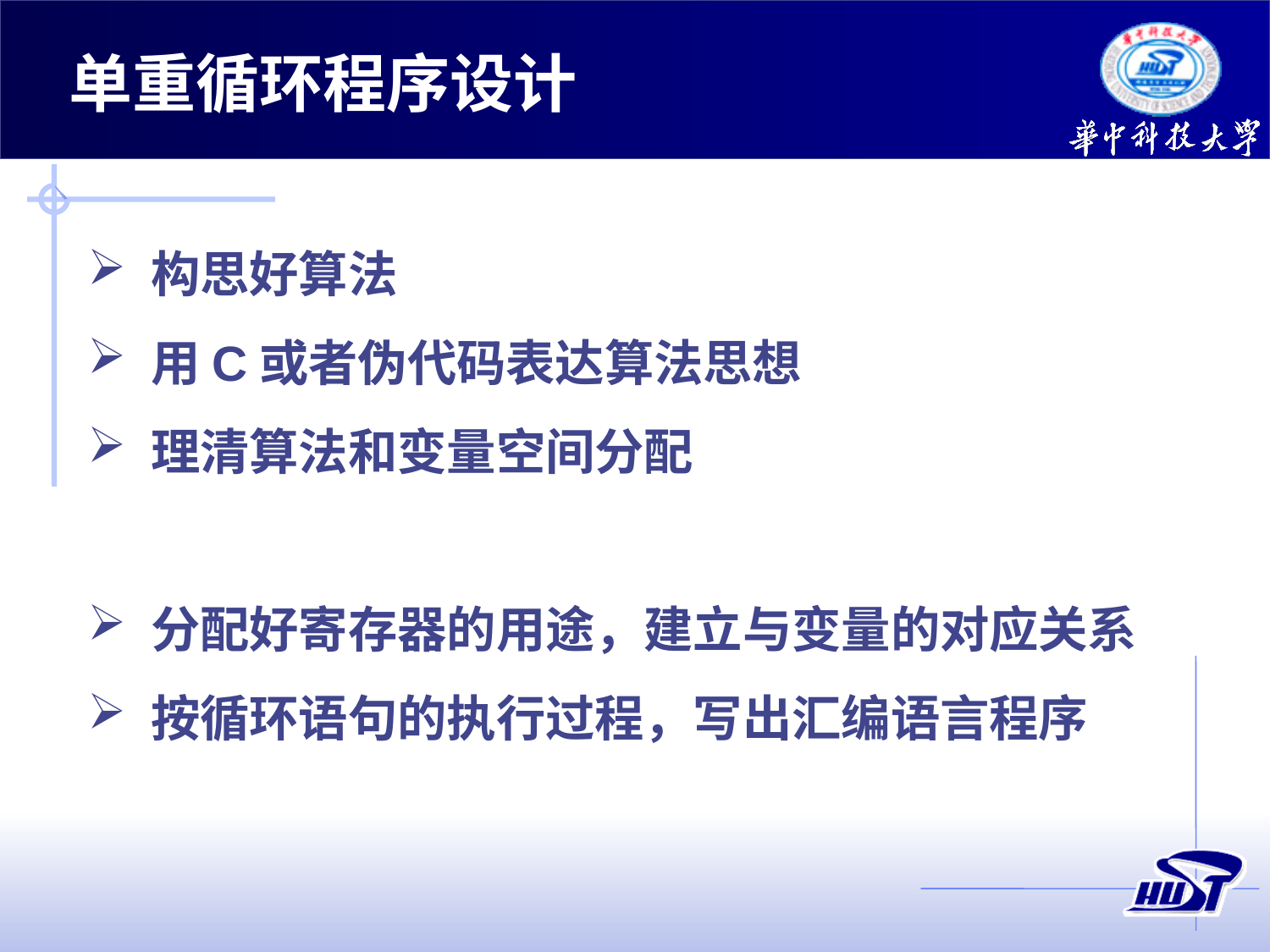

单重循环程序设计
构思好算法
用C或者伪代码表达算法思想
理清算法和变量空间分配

分配好寄存器的用途，建立与变量的对应关系
按循环语句的执行过程，写出汇编语言程序